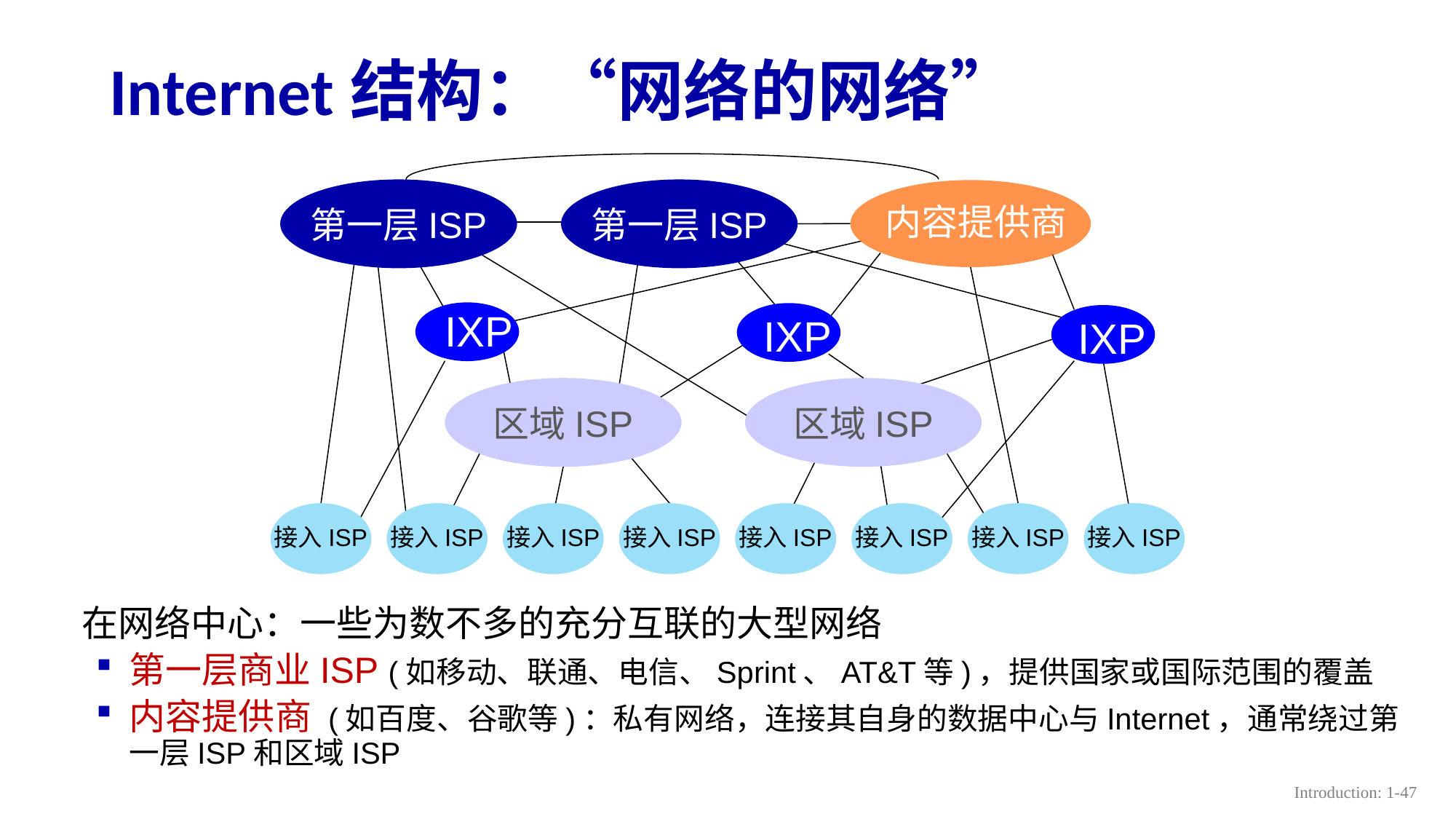

# Internet结构：“网络的网络”

第一层ISP
第一层ISP

内容提供商
IXP

IXP

IXP
接入ISP
接入ISP
接入ISP
接入ISP
接入ISP
接入ISP
接入ISP
接入ISP
区域ISP
区域ISP
在网络中心：一些为数不多的充分互联的大型网络
第一层商业ISP (如移动、联通、电信、Sprint、AT&T等)，提供国家或国际范围的覆盖
内容提供商 (如百度、谷歌等)：私有网络，连接其自身的数据中心与Internet，通常绕过第一层ISP和区域ISP
Introduction: 1-47